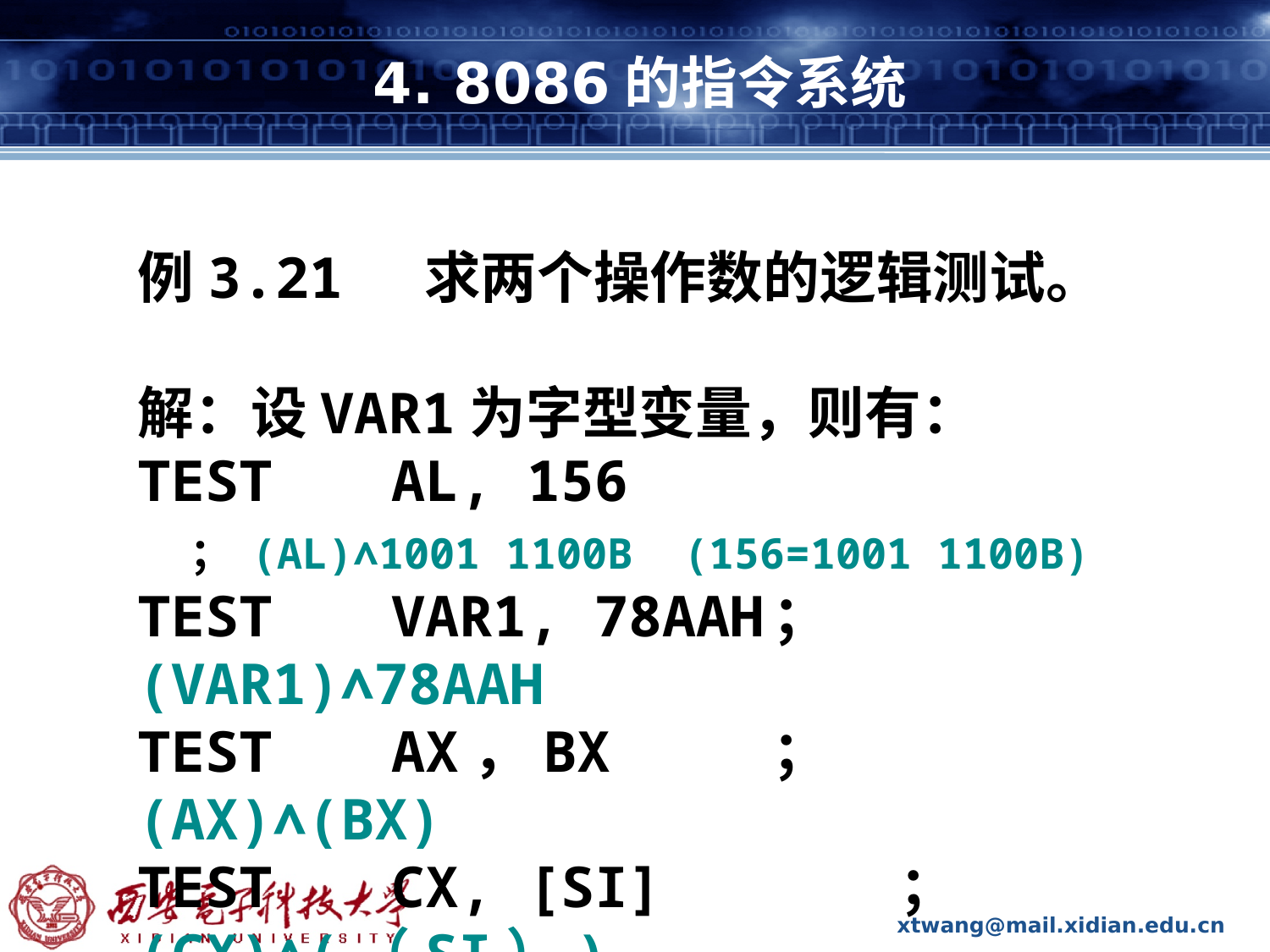

# 4. 8086的指令系统
例3.21  求两个操作数的逻辑测试。

解：设VAR1为字型变量，则有：
TEST	AL, 156
   ； (AL)∧1001 1100B  (156=1001 1100B)
TEST	VAR1, 78AAH	； (VAR1)∧78AAH
TEST	AX，BX		； (AX)∧(BX)
TEST	CX, [SI]		； (CX)∧(（SI）)